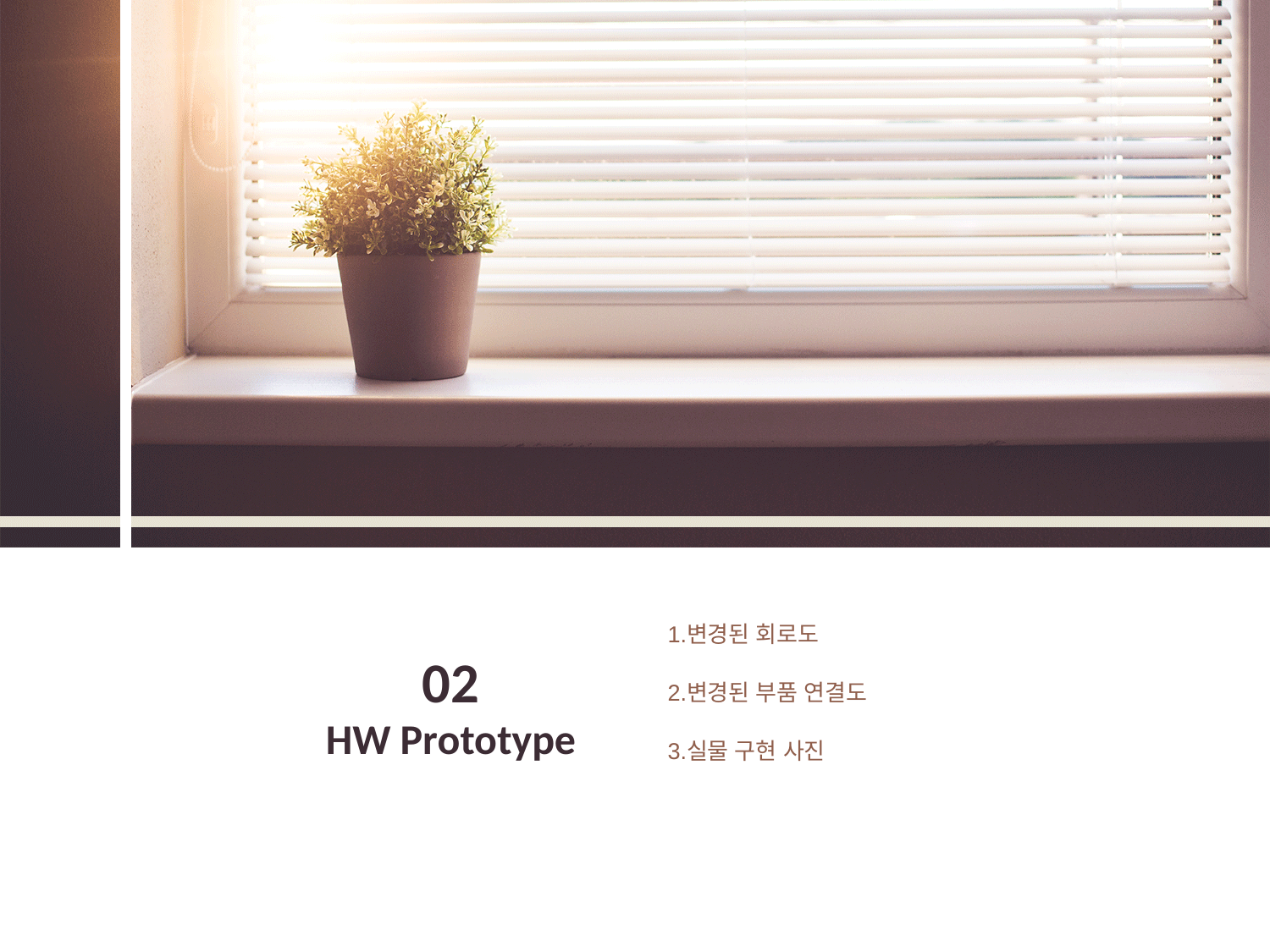

변경된 회로도
변경된 부품 연결도
실물 구현 사진

02
HW Prototype